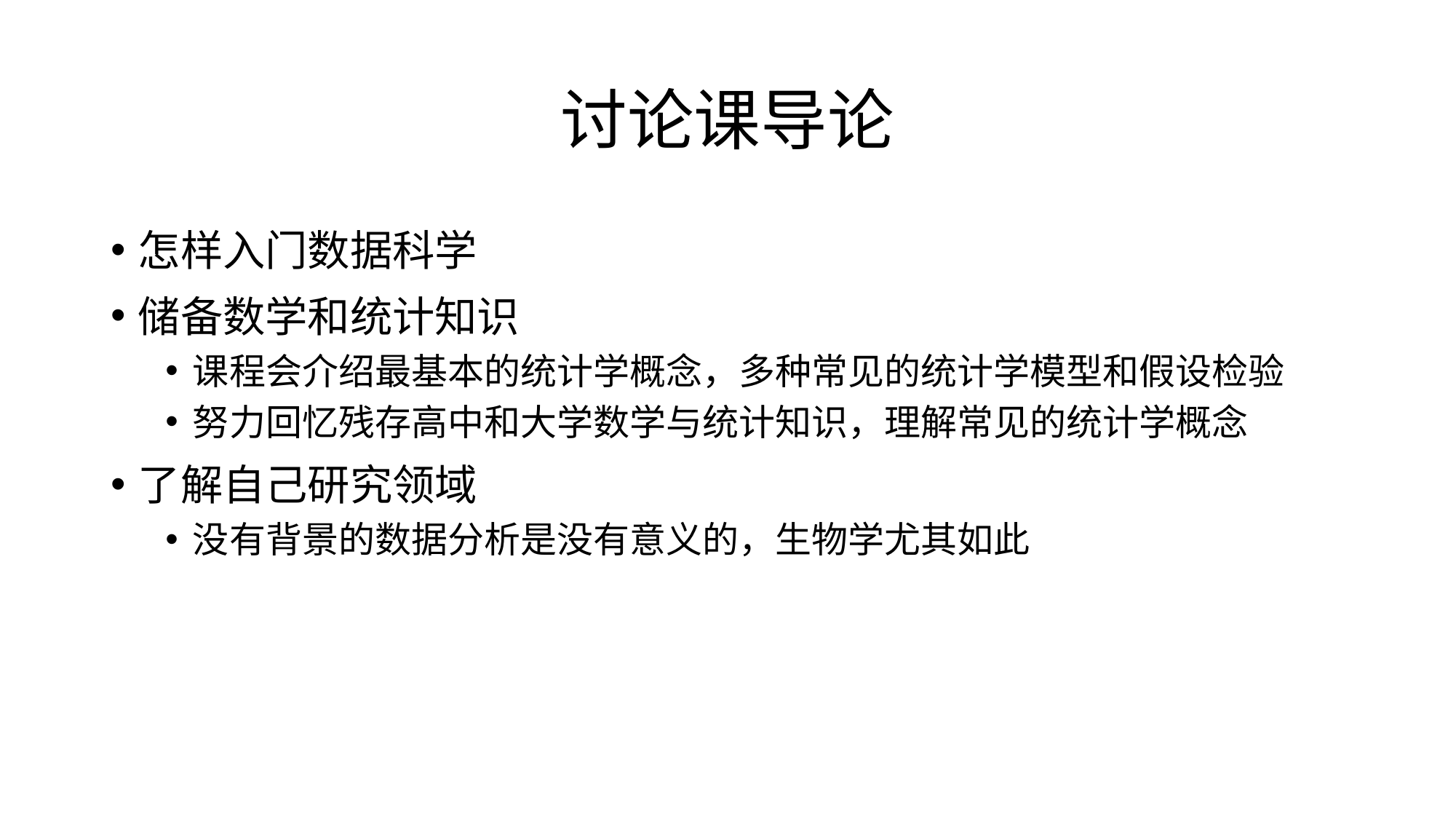

# 讨论课导论
怎样入门数据科学
储备数学和统计知识
课程会介绍最基本的统计学概念，多种常见的统计学模型和假设检验
努力回忆残存高中和大学数学与统计知识，理解常见的统计学概念
了解自己研究领域
没有背景的数据分析是没有意义的，生物学尤其如此